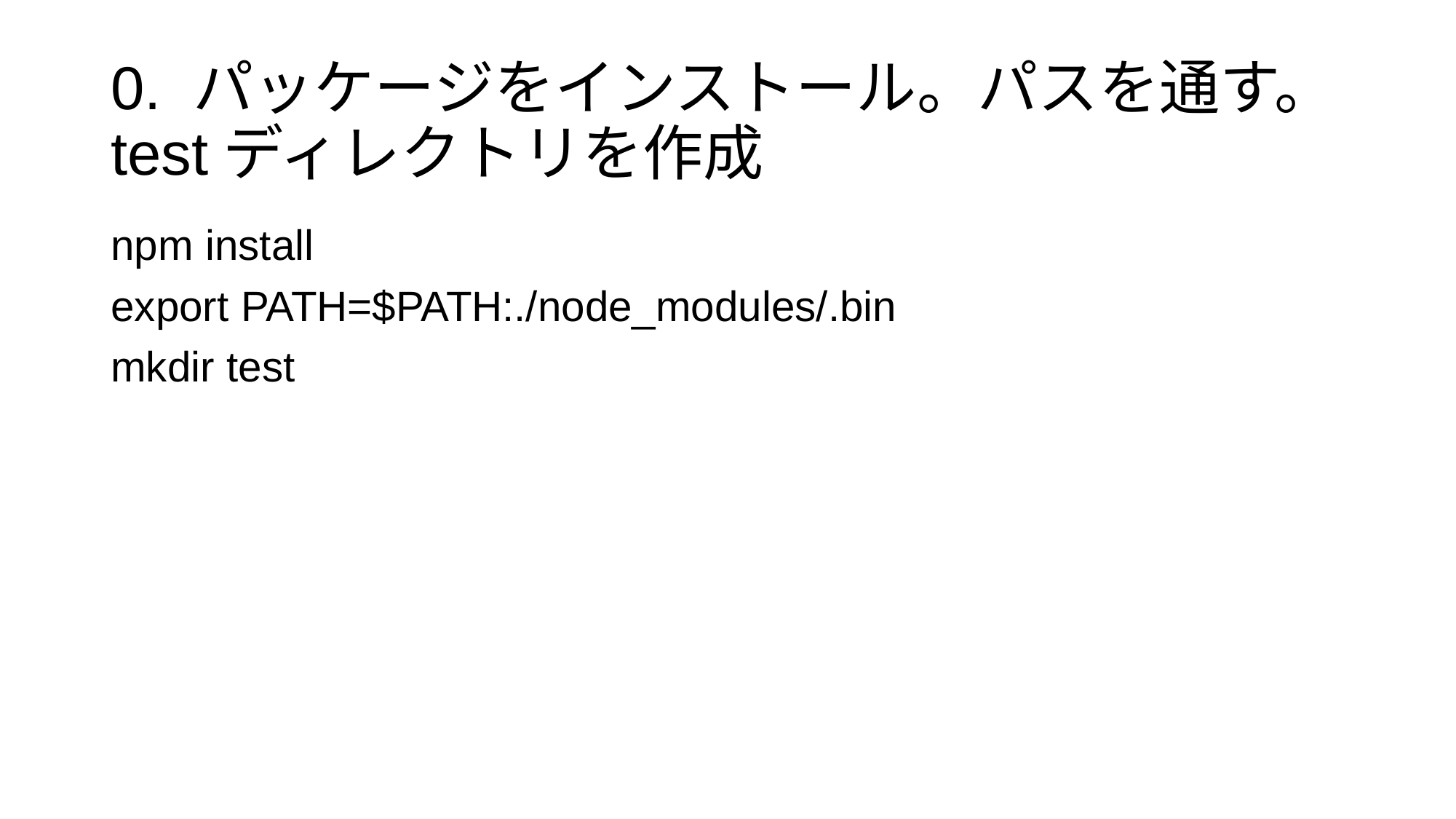

# 0. パッケージをインストール。パスを通す。testディレクトリを作成
npm install
export PATH=$PATH:./node_modules/.bin
mkdir test